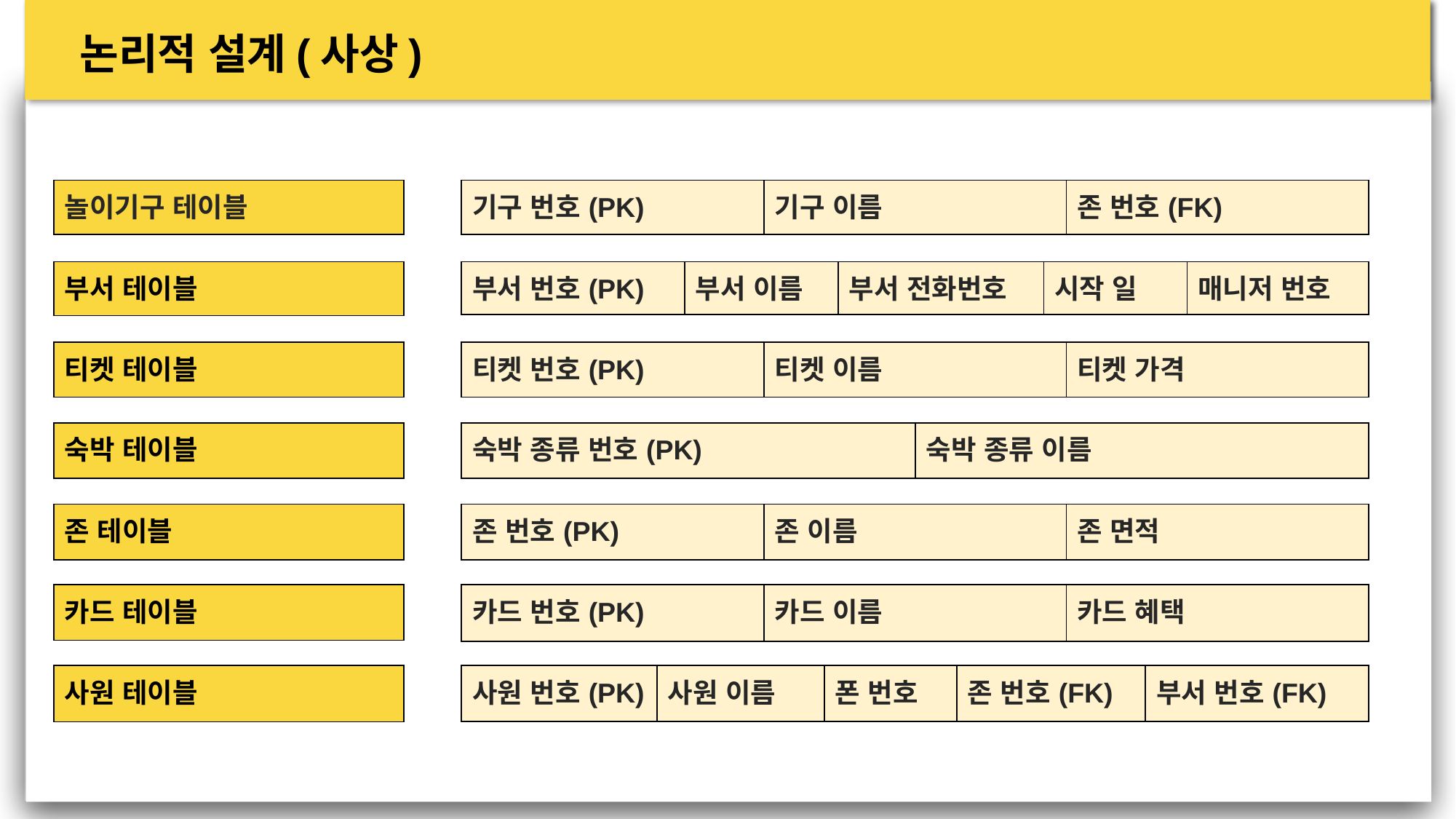

논리적 설계(사상)
논리적 설계(사상)

| 놀이기구 테이블 |
| --- |
| 기구 번호(PK) | 기구 이름 | 존 번호(FK) |
| --- | --- | --- |
| 시설안내 테이블 |
| --- |
| 시설 번호(PK), 시설 이름, 존 번호(FK) |
| --- |
| 부서 테이블 |
| --- |
| ET 시간 테이블 |
| --- |
| ET 번호(PK), ET 시간 |
| --- |
| 부서 번호(PK) | 부서 이름 | 부서 전화번호 | 시작 일 | 매니저 번호 |
| --- | --- | --- | --- | --- |
| 티켓 테이블 |
| --- |
| ET 존 테이블 |
| --- |
| ET 번호(PK), ET 이름, 존 번호 |
| --- |
| 티켓 번호(PK) | 티켓 이름 | 티켓 가격 |
| --- | --- | --- |
| 숙박 종류 번호(PK) | 숙박 종류 이름 |
| --- | --- |
| 예약 테이블 |
| --- |
| 숙박 테이블 |
| --- |
| 기구 번호(PK&FK), 기구 이름(PK&FK), 예약 번호 |
| --- |
| 존 번호(PK) | 존 이름 | 존 면적 |
| --- | --- | --- |
| 고객 테이블 |
| --- |
| 존 테이블 |
| --- |
| 고객 번호(PK), 고객 이름, 카드 번호(FK), 티켓 번호(FK), 숙박 번호(FK) |
| --- |
| 카드 테이블 |
| --- |
| 카드 번호(PK) | 카드 이름 | 카드 혜택 |
| --- | --- | --- |
| 특별체험 테이블 |
| --- |
| 특별 번호(PK), 특별 이름, 존 번호(FK) |
| --- |
| 사원 테이블 |
| --- |
| 사원 번호(PK) | 사원 이름 | 폰 번호 | 존 번호(FK) | 부서 번호(FK) |
| --- | --- | --- | --- | --- |